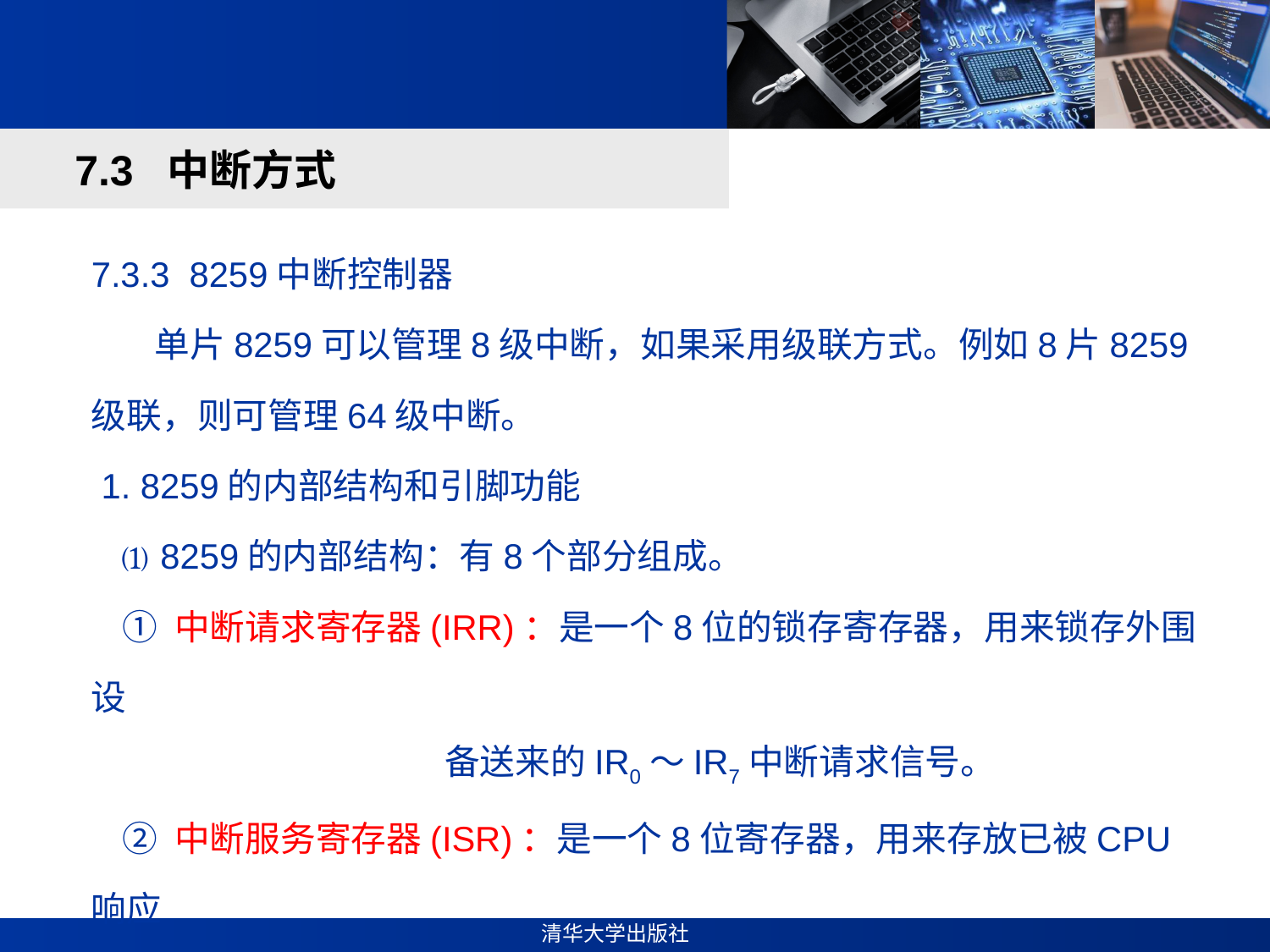

#
7.3  中断方式
7.3.3  8259中断控制器
       单片8259可以管理8级中断，如果采用级联方式。例如8片8259级联，则可管理64级中断。
 1. 8259的内部结构和引脚功能
   ⑴ 8259的内部结构：有8个部分组成。
    ① 中断请求寄存器(IRR)：是一个8位的锁存寄存器，用来锁存外围设
                                            备送来的IR0～IR7中断请求信号。
    ② 中断服务寄存器(ISR)：是一个8位寄存器，用来存放已被CPU响应
                                           的中断请求信号。